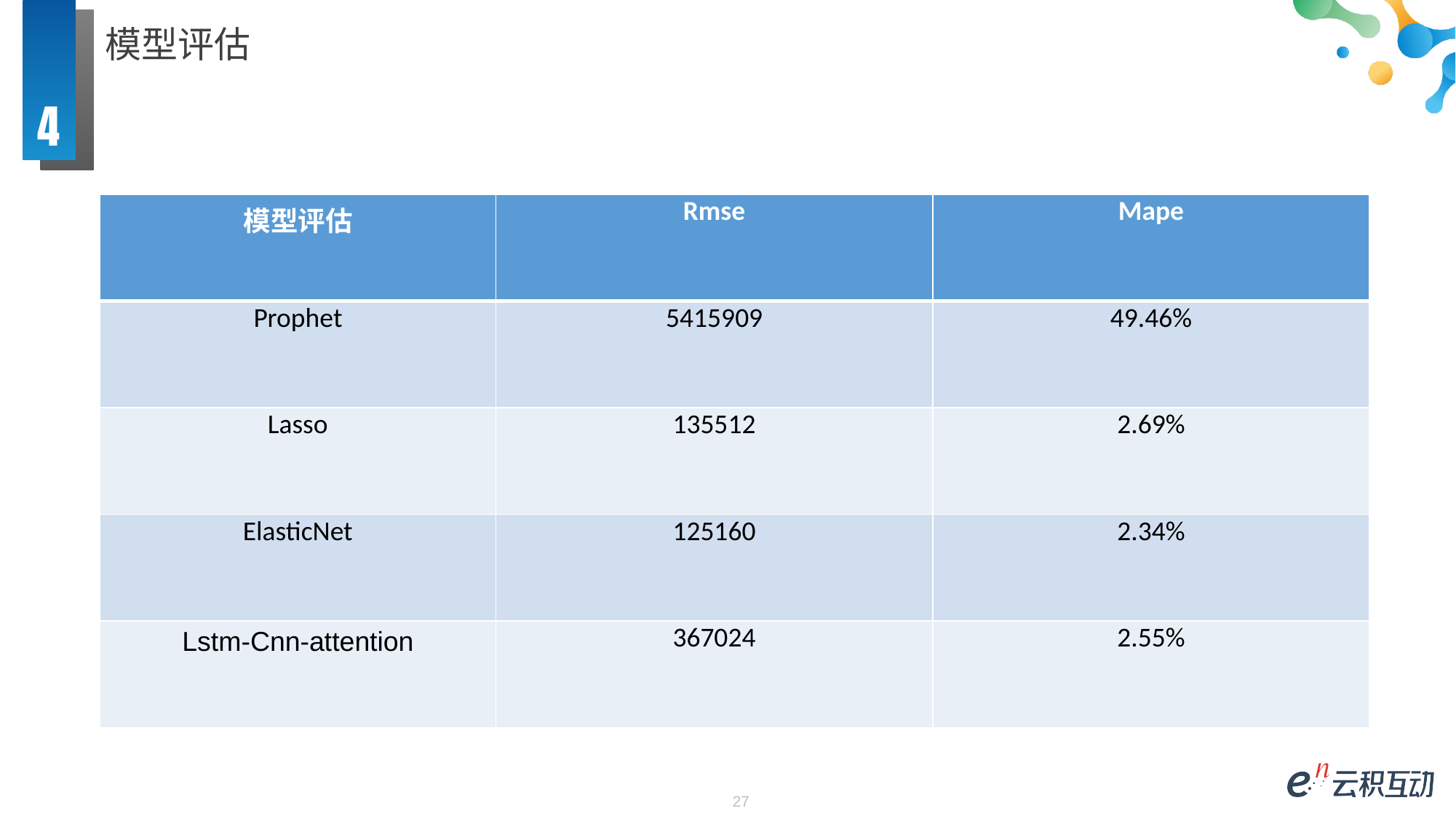

# 模型评估
4
| 模型评估 | Rmse | Mape |
| --- | --- | --- |
| Prophet | 5415909 | 49.46% |
| Lasso | 135512 | 2.69% |
| ElasticNet | 125160 | 2.34% |
| Lstm-Cnn-attention | 367024 | 2.55% |